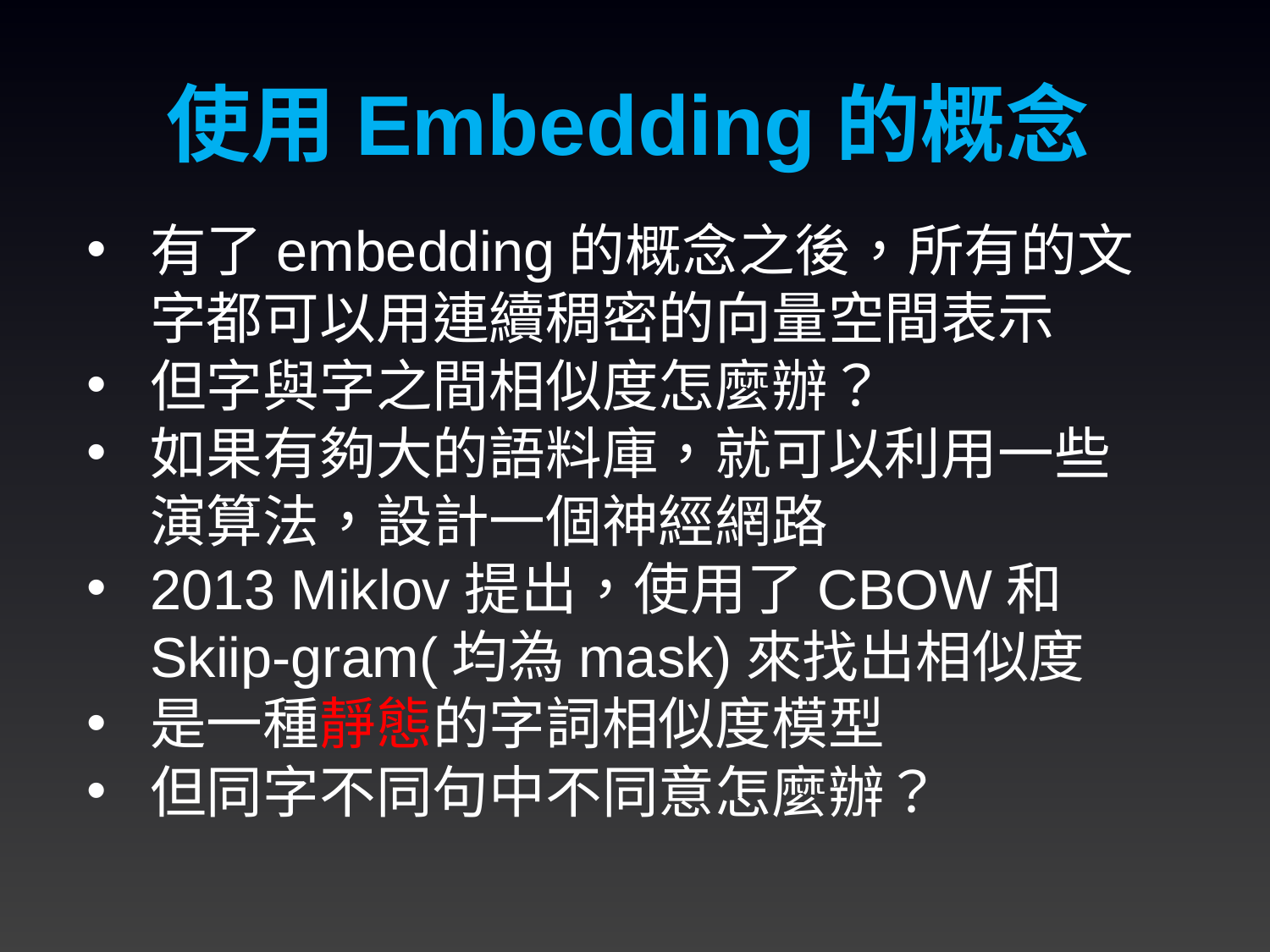

使用Embedding的概念
有了embedding的概念之後，所有的文字都可以用連續稠密的向量空間表示
但字與字之間相似度怎麼辦？
如果有夠大的語料庫，就可以利用一些演算法，設計一個神經網路
2013 Miklov提出，使用了CBOW和Skiip-gram(均為mask)來找出相似度
是一種靜態的字詞相似度模型
但同字不同句中不同意怎麼辦？

3/14/2024
62